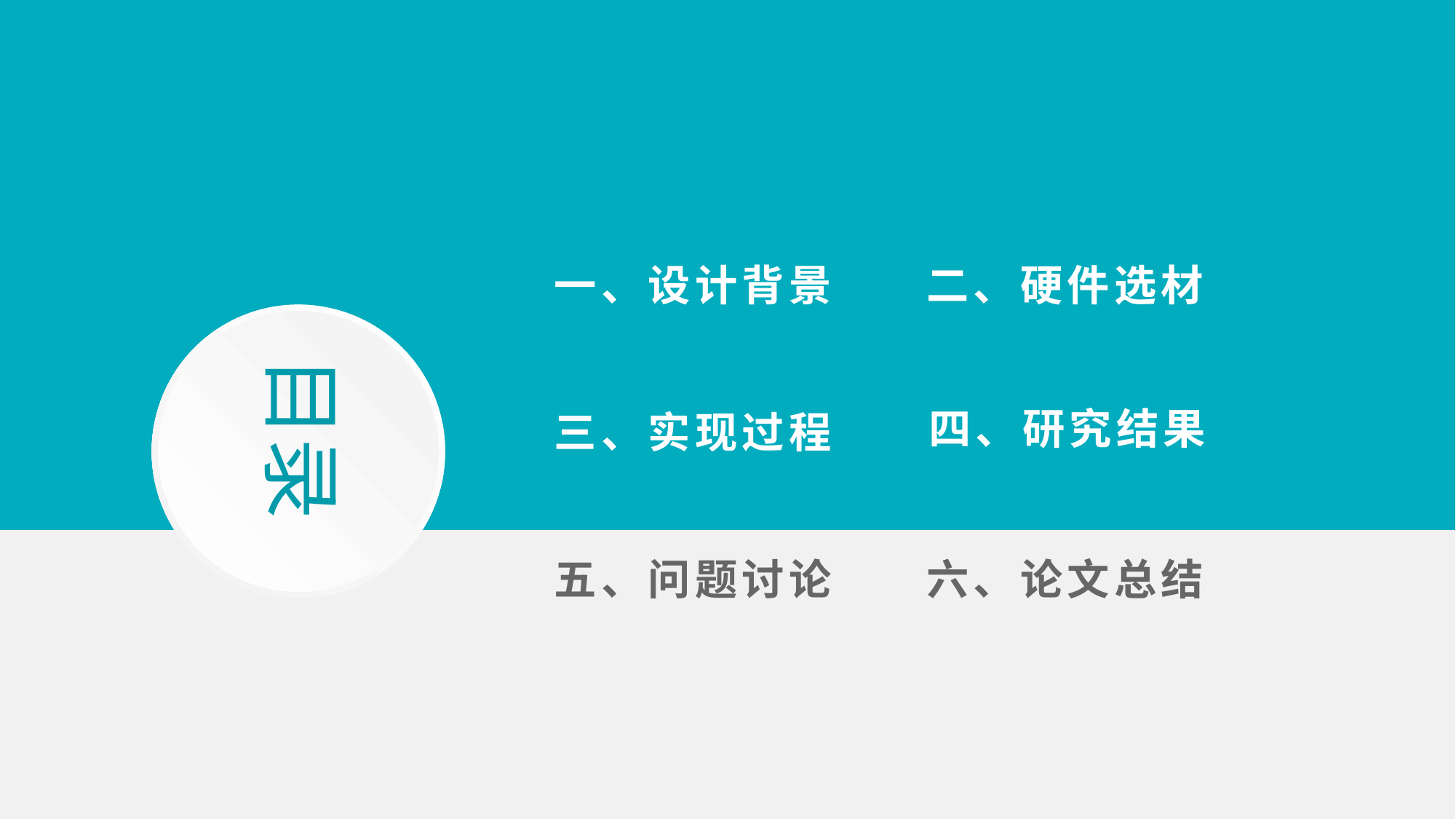

一、设计背景
二、硬件选材

目录
四、研究结果
三、实现过程
五、问题讨论
六、论文总结